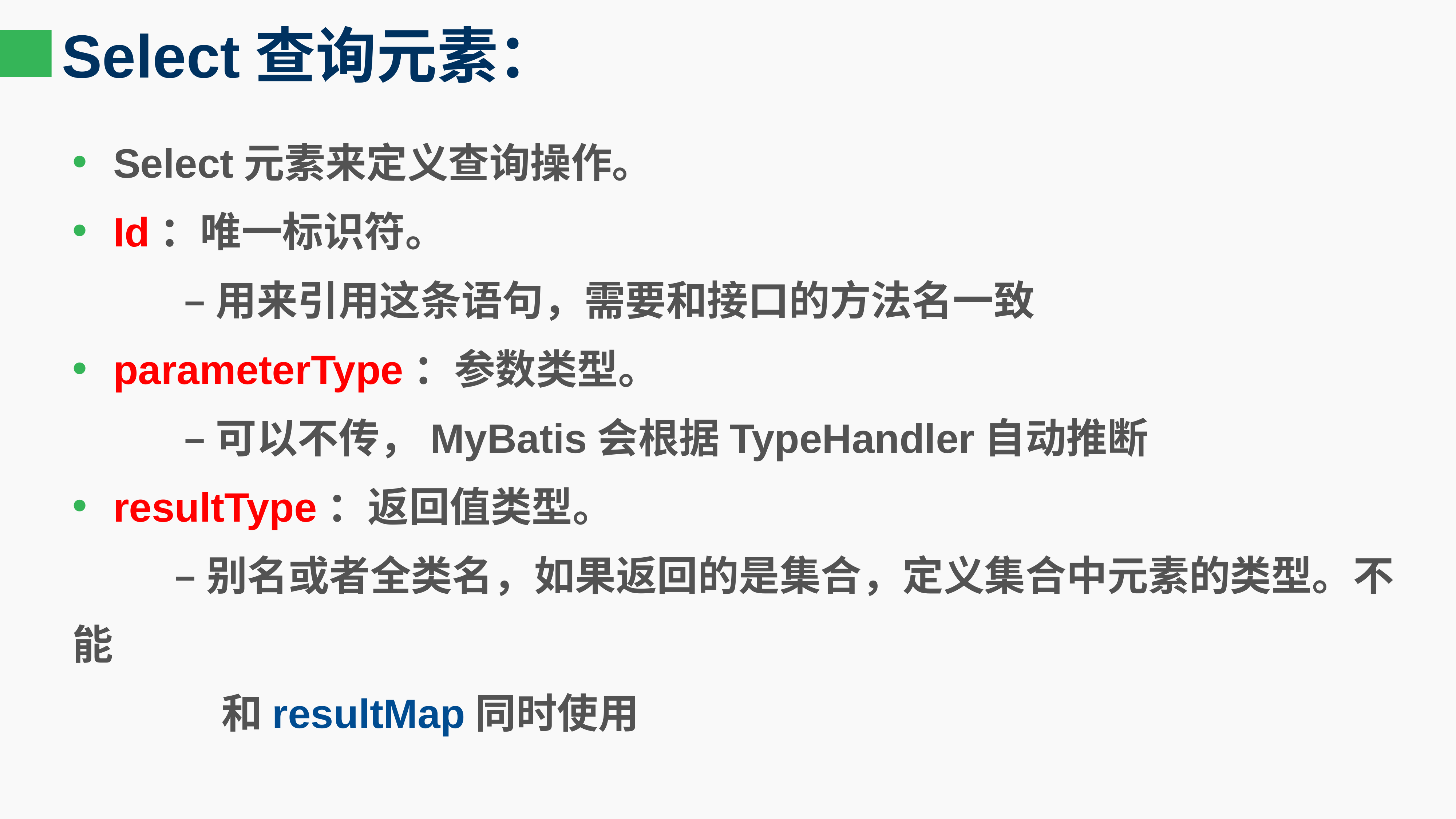

# Select查询元素：
Select元素来定义查询操作。
Id：唯一标识符。
            –用来引用这条语句，需要和接口的方法名一致
parameterType：参数类型。
            –可以不传，MyBatis会根据TypeHandler自动推断
resultType：返回值类型。
           –别名或者全类名，如果返回的是集合，定义集合中元素的类型。不能
               和resultMap同时使用